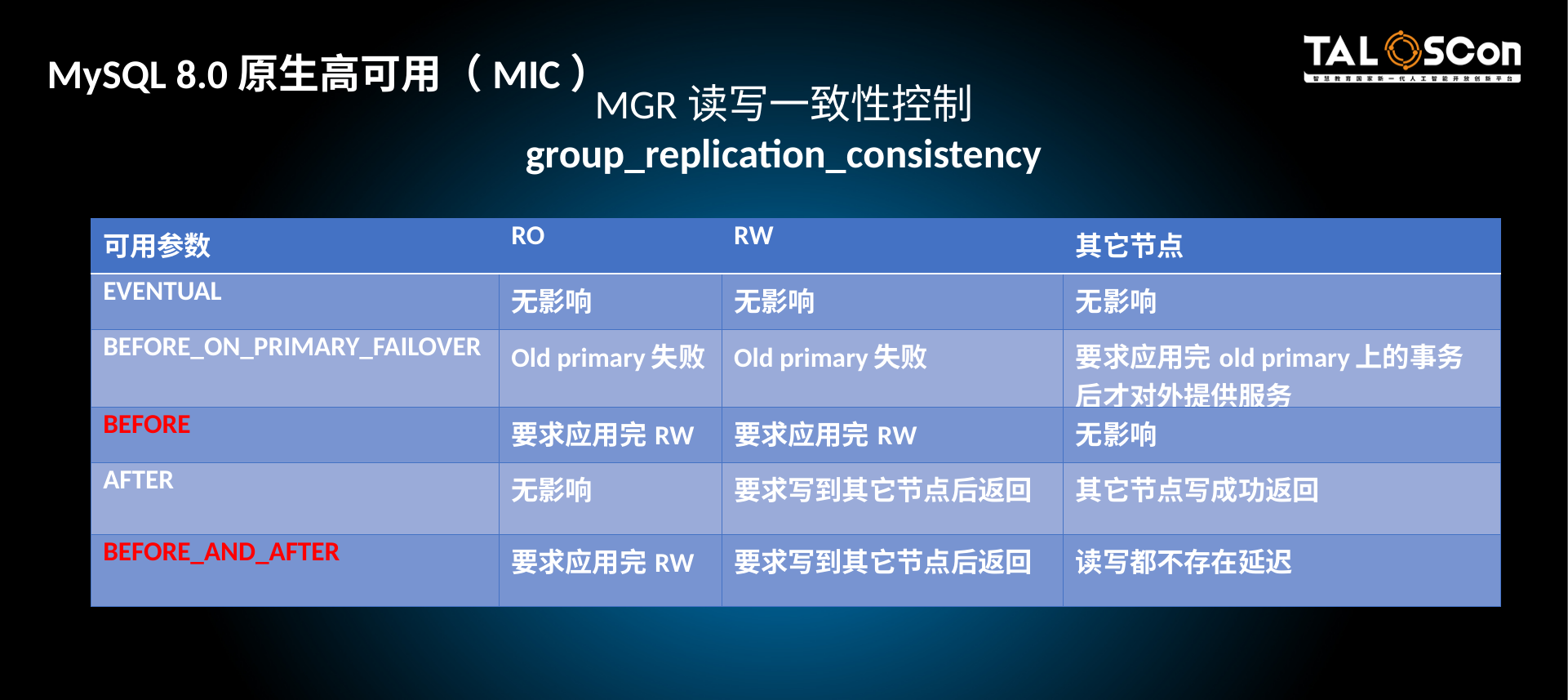

MySQL 8.0原生高可用（MIC）
MGR读写一致性控制
group_replication_consistency
| 可用参数 | RO | RW | 其它节点 |
| --- | --- | --- | --- |
| EVENTUAL | 无影响 | 无影响 | 无影响 |
| BEFORE\_ON\_PRIMARY\_FAILOVER | Old primary失败 | Old primary失败 | 要求应用完old primary上的事务后才对外提供服务 |
| BEFORE | 要求应用完RW | 要求应用完RW | 无影响 |
| AFTER | 无影响 | 要求写到其它节点后返回 | 其它节点写成功返回 |
| BEFORE\_AND\_AFTER | 要求应用完RW | 要求写到其它节点后返回 | 读写都不存在延迟 |